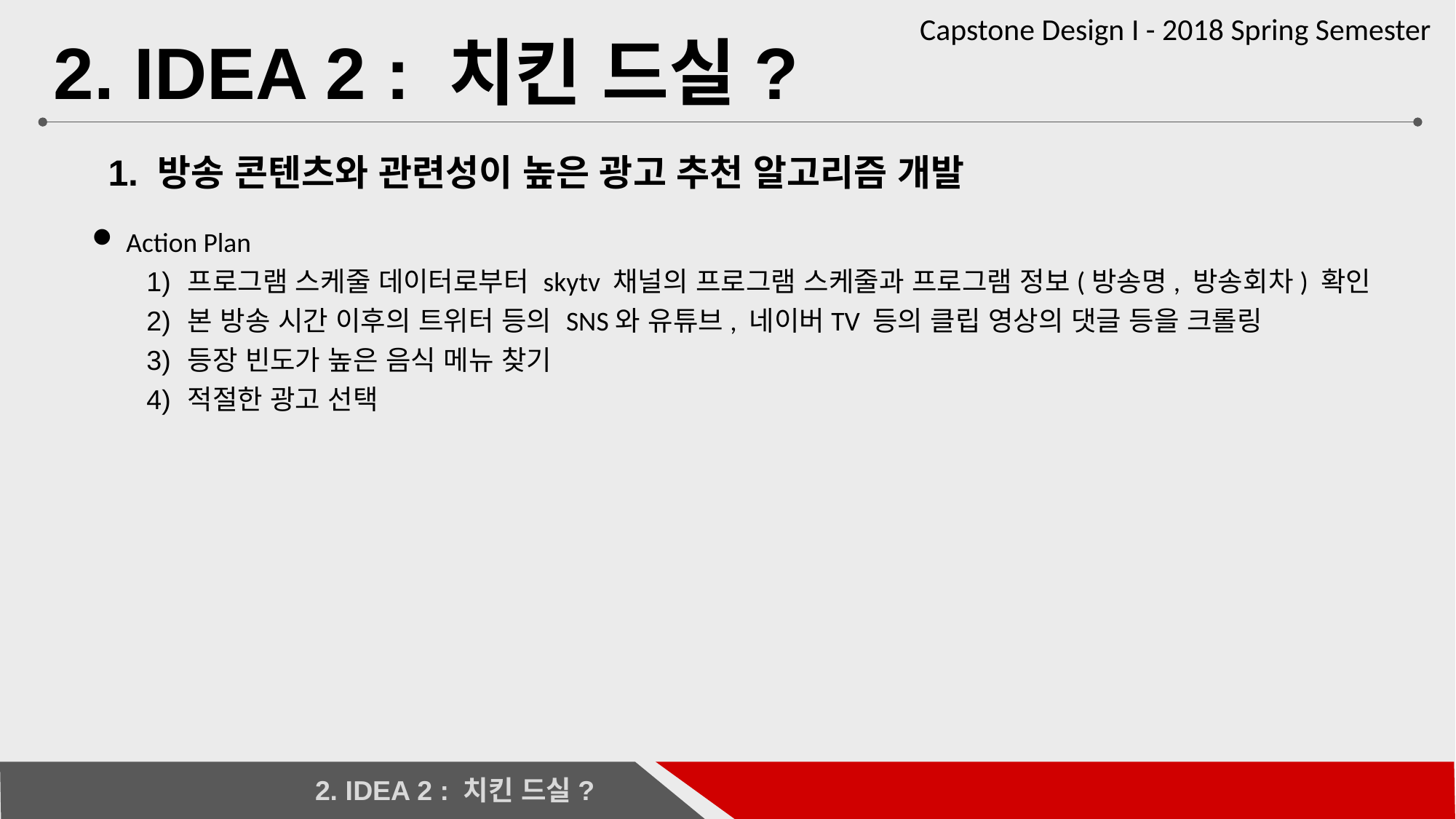

# 2. IDEA 2 : 치킨 드실?
1. 방송 콘텐츠와 관련성이 높은 광고 추천 알고리즘 개발
Action Plan
프로그램 스케줄 데이터로부터 skytv 채널의 프로그램 스케줄과 프로그램 정보(방송명, 방송회차) 확인
본 방송 시간 이후의 트위터 등의 SNS와 유튜브, 네이버TV 등의 클립 영상의 댓글 등을 크롤링
등장 빈도가 높은 음식 메뉴 찾기
적절한 광고 선택
2. IDEA 2 : 치킨 드실?